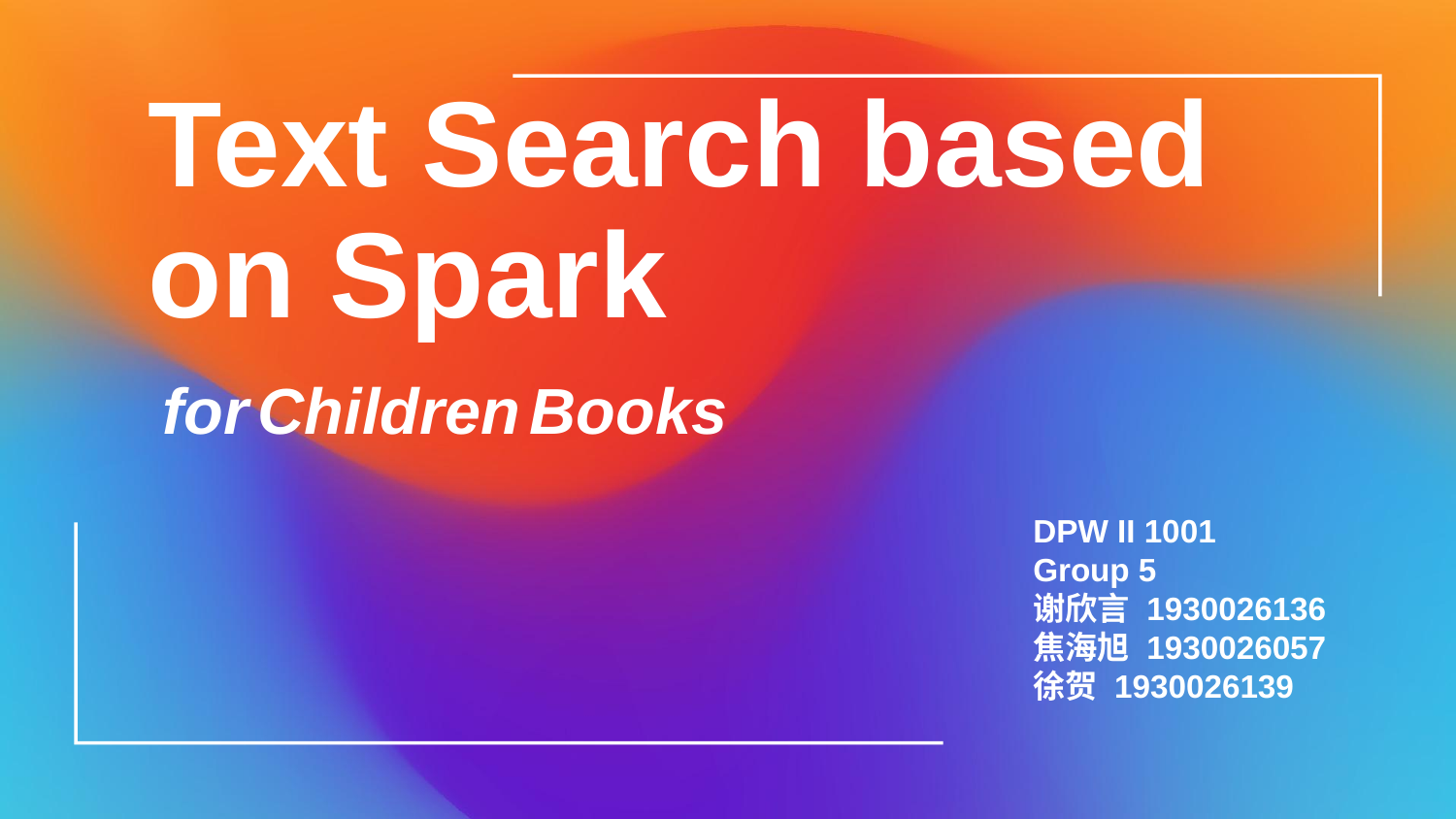

# Text Search based on Spark
for  Children  Books
DPW II 1001
Group 5
谢欣言 1930026136
焦海旭 1930026057
徐贺 1930026139